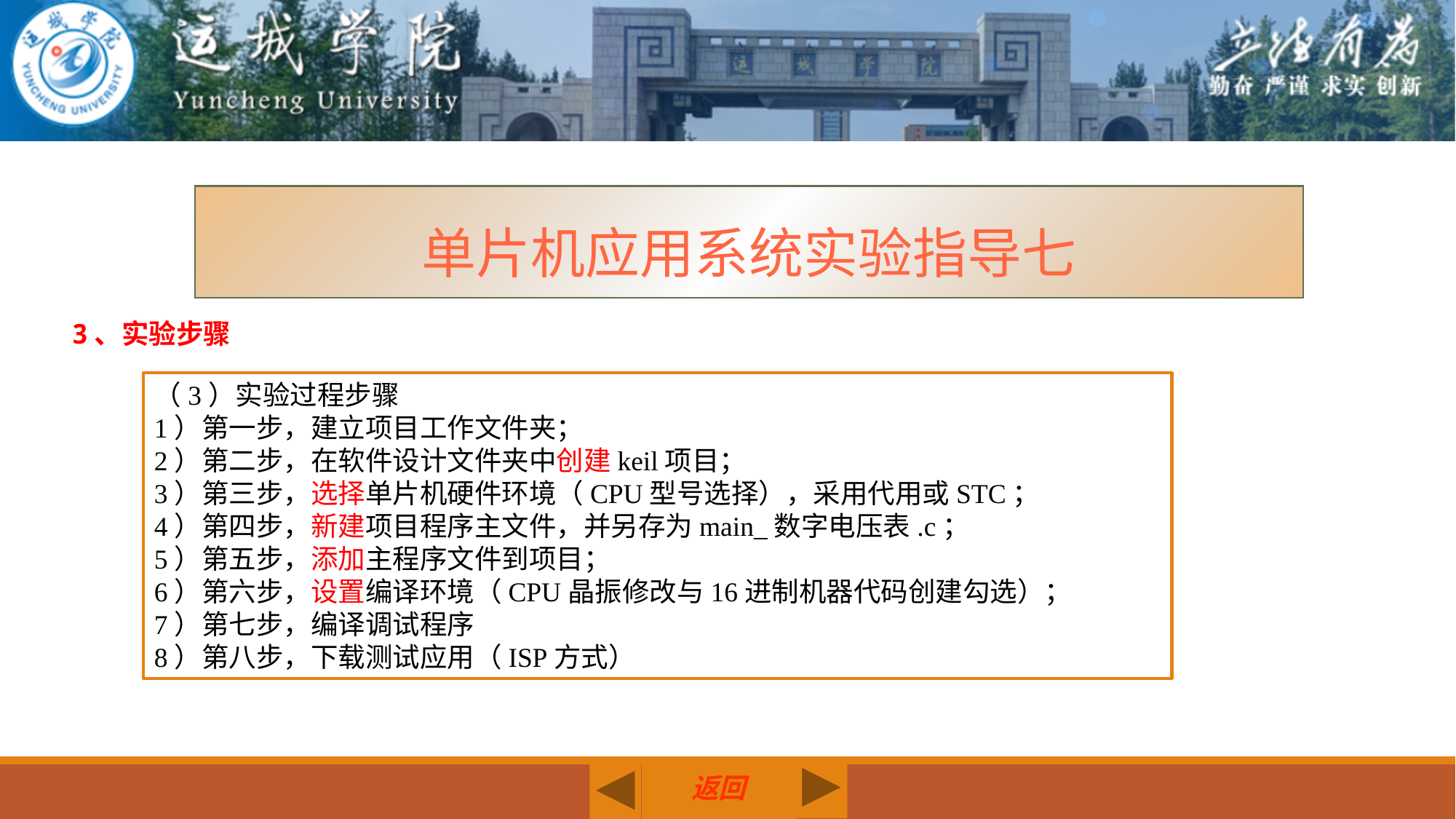

单片机应用系统实验指导七
3、实验步骤
（3）实验过程步骤
1）第一步，建立项目工作文件夹；
2）第二步，在软件设计文件夹中创建keil项目；
3）第三步，选择单片机硬件环境（CPU型号选择），采用代用或STC；
4）第四步，新建项目程序主文件，并另存为main_数字电压表.c；
5）第五步，添加主程序文件到项目；
6）第六步，设置编译环境（CPU晶振修改与16进制机器代码创建勾选）；
7）第七步，编译调试程序
8）第八步，下载测试应用（ISP方式）
返回